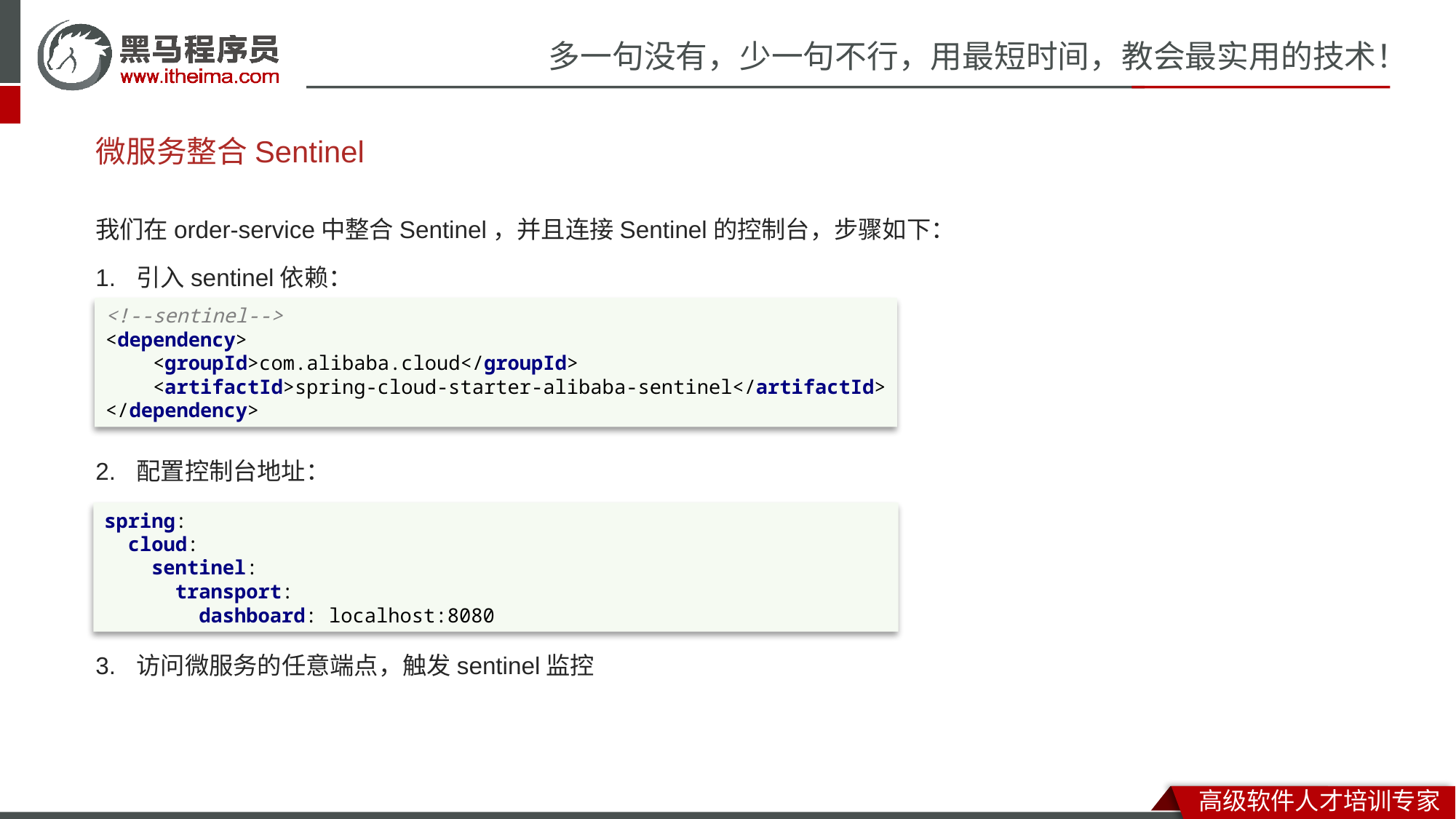

# 微服务整合Sentinel
我们在order-service中整合Sentinel，并且连接Sentinel的控制台，步骤如下：
引入sentinel依赖：

配置控制台地址：

访问微服务的任意端点，触发sentinel监控

<!--sentinel-->
<dependency>
    <groupId>com.alibaba.cloud</groupId>
    <artifactId>spring-cloud-starter-alibaba-sentinel</artifactId>
</dependency>
spring:
  cloud:
    sentinel:
      transport:
        dashboard: localhost:8080